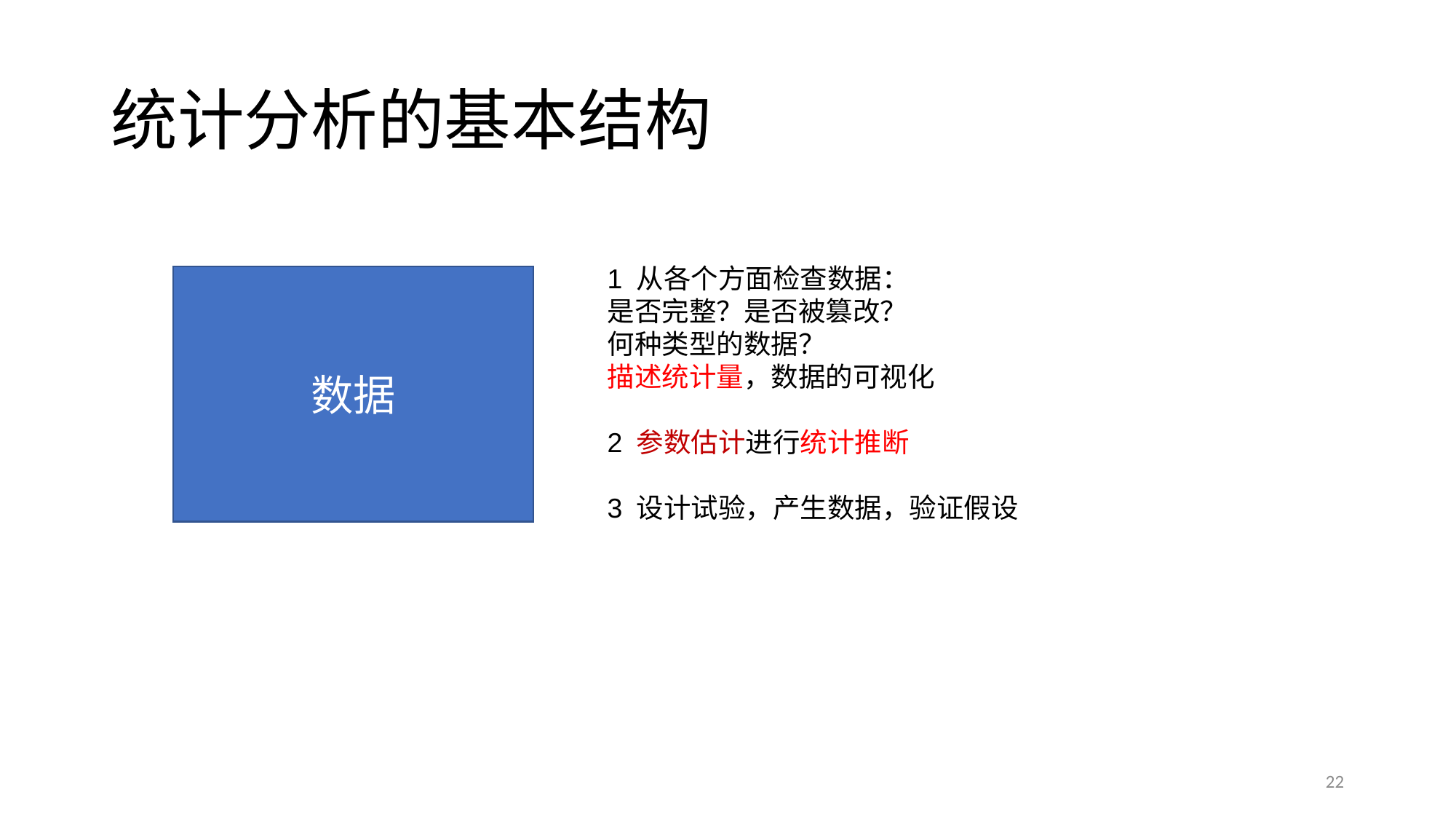

# 统计分析的基本结构
1 从各个方面检查数据：
是否完整？是否被篡改？
何种类型的数据？
描述统计量，数据的可视化

2 参数估计进行统计推断

3 设计试验，产生数据，验证假设

数据
22